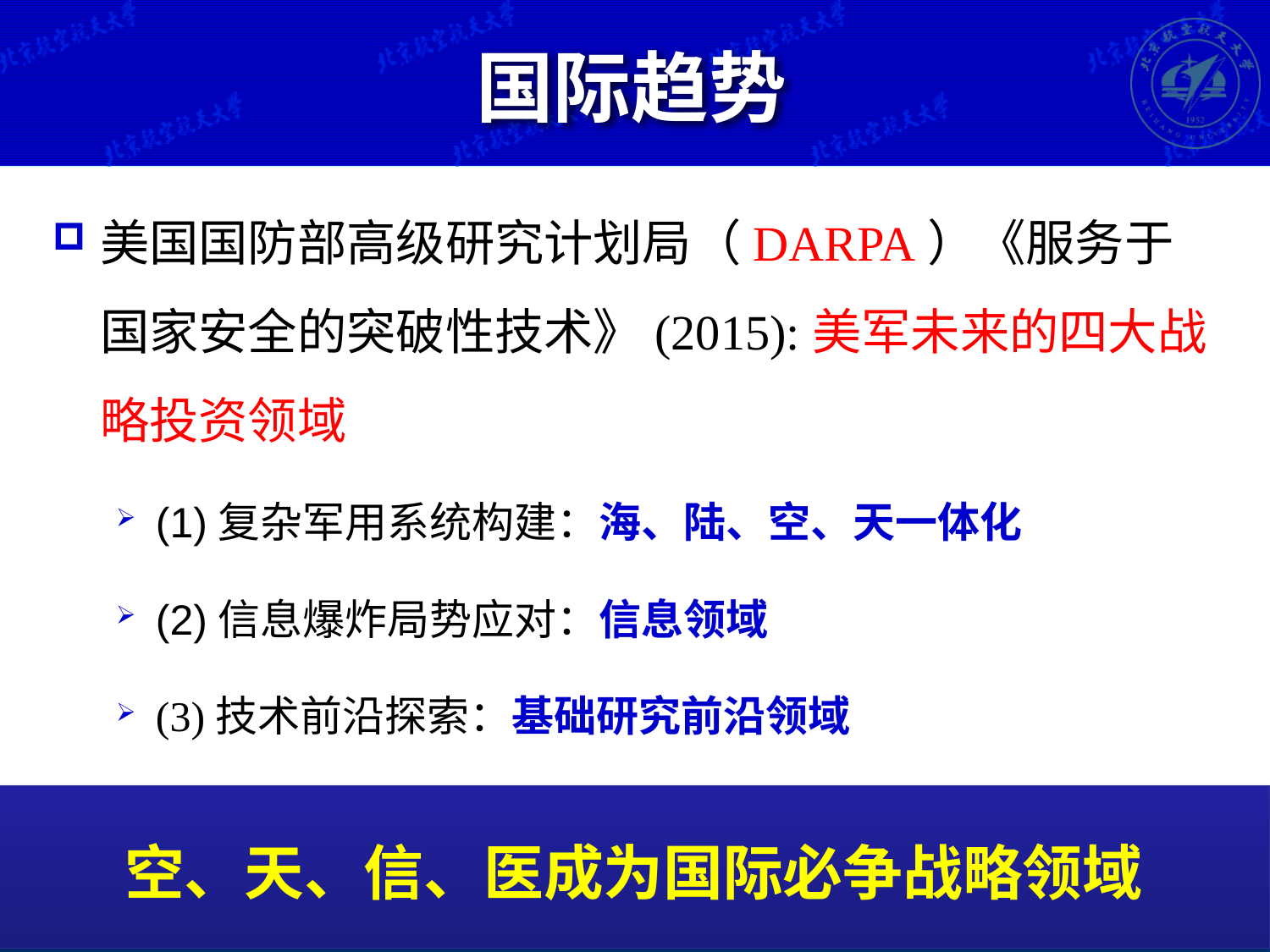

# 国际趋势
美国国防部高级研究计划局（DARPA）《服务于国家安全的突破性技术》(2015):美军未来的四大战略投资领域
(1)复杂军用系统构建：海、陆、空、天一体化
(2)信息爆炸局势应对：信息领域
(3)技术前沿探索：基础研究前沿领域
(4)生物技术利用：生医交叉技术
空、天、信、医成为国际必争战略领域